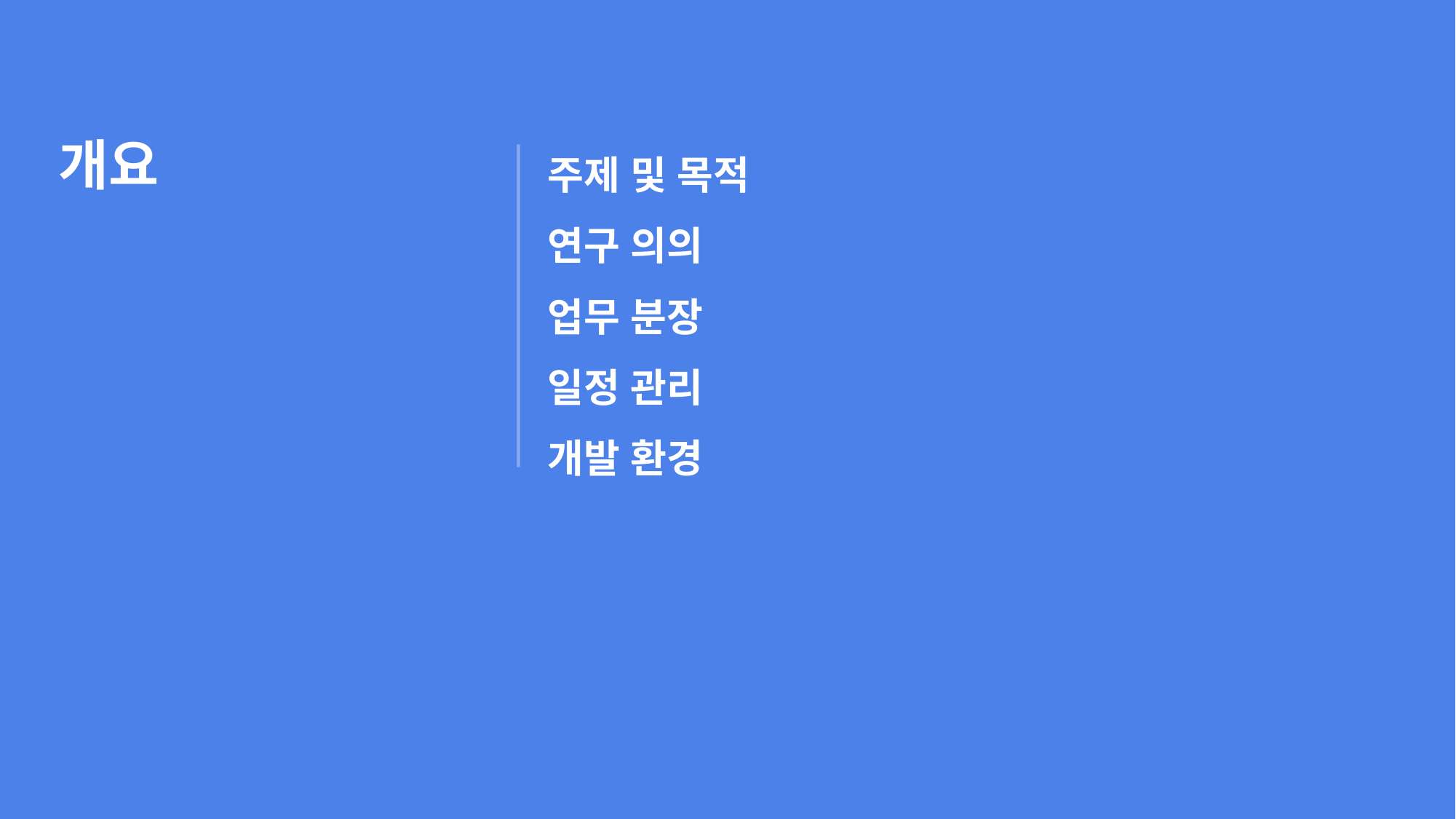

개요
주제 및 목적
연구 의의
업무 분장
일정 관리
개발 환경